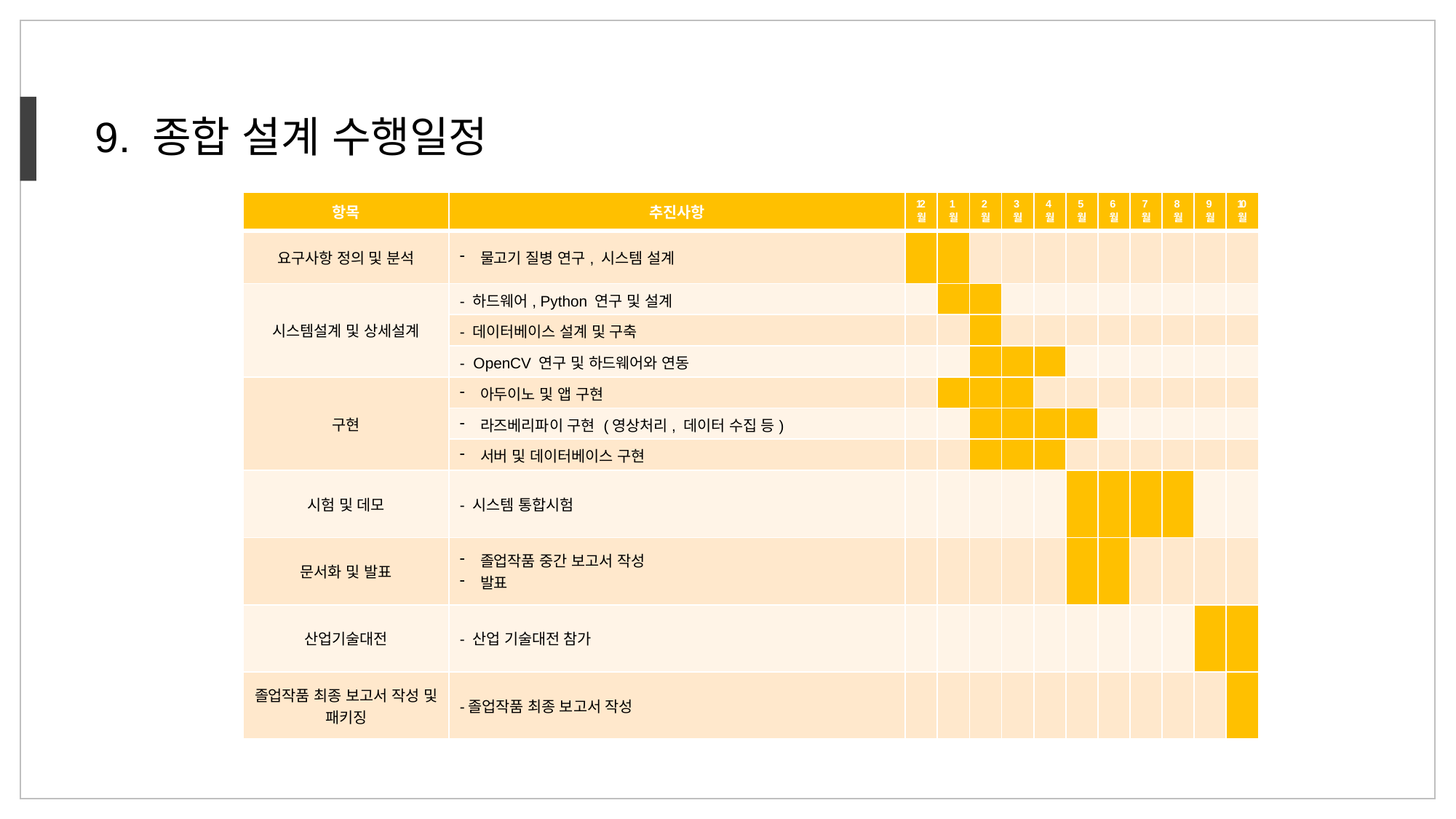

9. 종합 설계 수행일정
| 항목 | 추진사항 | 12월 | 1월 | 2월 | 3월 | 4월 | 5월 | 6월 | 7월 | 8월 | 9월 | 10월 |
| --- | --- | --- | --- | --- | --- | --- | --- | --- | --- | --- | --- | --- |
| 요구사항 정의 및 분석 | 물고기 질병 연구, 시스템 설계 |  |  |  |  |  |  |  |  |  |  |  |
| 시스템설계 및 상세설계 | - 하드웨어, Python 연구 및 설계 |  |  |  |  |  |  |  |  |  |  |  |
|  | - 데이터베이스 설계 및 구축 |  |  |  |  |  |  |  |  |  |  |  |
|  | - OpenCV 연구 및 하드웨어와 연동 |  |  |  |  |  |  |  |  |  |  |  |
| 구현 | 아두이노 및 앱 구현 |  |  |  |  |  |  |  |  |  |  |  |
|  | 라즈베리파이 구현 (영상처리, 데이터 수집 등) |  |  |  |  |  |  |  |  |  |  |  |
|  | 서버 및 데이터베이스 구현 |  |  |  |  |  |  |  |  |  |  |  |
| 시험 및 데모 | - 시스템 통합시험 |  |  |  |  |  |  |  |  |  |  |  |
| 문서화 및 발표 | 졸업작품 중간 보고서 작성 발표 |  |  |  |  |  |  |  |  |  |  |  |
| 산업기술대전 | - 산업 기술대전 참가 |  |  |  |  |  |  |  |  |  |  |  |
| 졸업작품 최종 보고서 작성 및 패키징 | -졸업작품 최종 보고서 작성 |  |  |  |  |  |  |  |  |  |  |  |